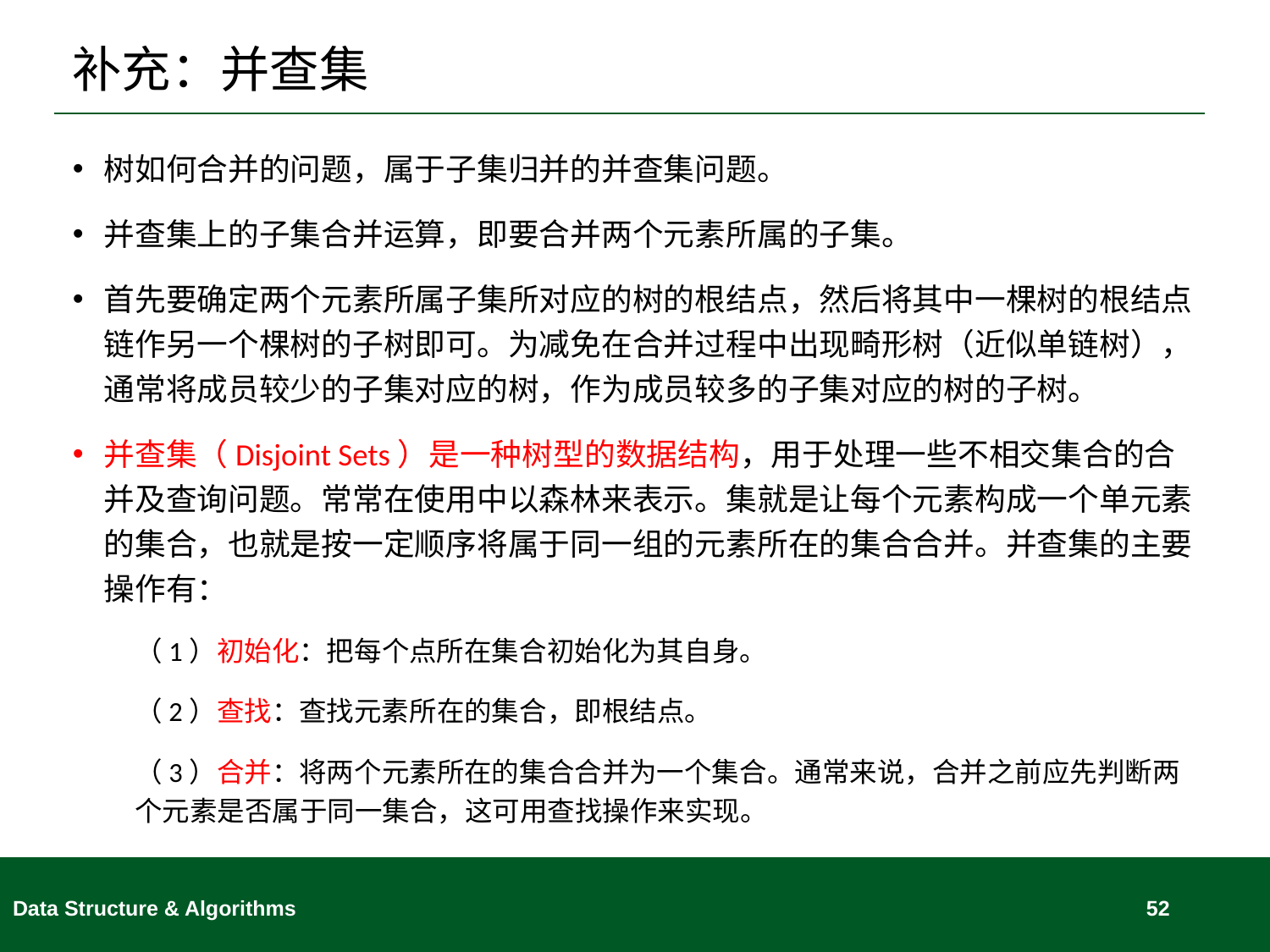

# 补充：并查集
树如何合并的问题，属于子集归并的并查集问题。
并查集上的子集合并运算，即要合并两个元素所属的子集。
首先要确定两个元素所属子集所对应的树的根结点，然后将其中一棵树的根结点链作另一个棵树的子树即可。为减免在合并过程中出现畸形树（近似单链树），通常将成员较少的子集对应的树，作为成员较多的子集对应的树的子树。
并查集（Disjoint Sets）是一种树型的数据结构，用于处理一些不相交集合的合并及查询问题。常常在使用中以森林来表示。集就是让每个元素构成一个单元素的集合，也就是按一定顺序将属于同一组的元素所在的集合合并。并查集的主要操作有：
（1）初始化：把每个点所在集合初始化为其自身。
（2）查找：查找元素所在的集合，即根结点。
（3）合并：将两个元素所在的集合合并为一个集合。通常来说，合并之前应先判断两个元素是否属于同一集合，这可用查找操作来实现。
Data Structure & Algorithms
52